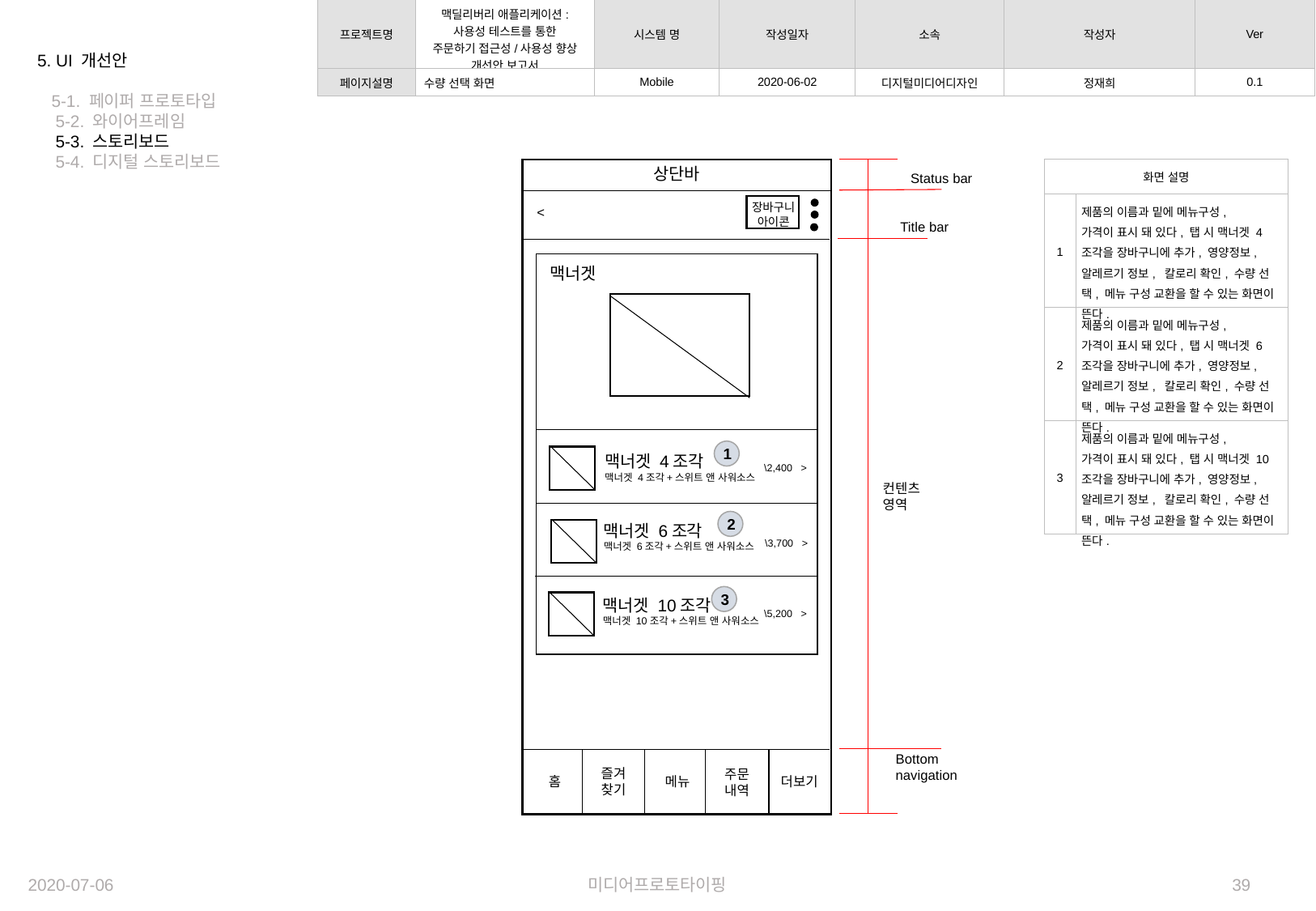

| 프로젝트명 | 맥딜리버리 애플리케이션: 사용성 테스트를 통한 주문하기 접근성/사용성 향상 개선안 보고서 | 시스템 명 | 작성일자 | 소속 | 작성자 | Ver |
| --- | --- | --- | --- | --- | --- | --- |
| 페이지설명 | 수량 선택 화면 | Mobile | 2020-06-02 | 디지털미디어디자인 | 정재희 | 0.1 |
5. UI 개선안
   5-1. 페이퍼 프로토타입
   5-2. 와이어프레임
   5-3. 스토리보드
   5-4. 디지털 스토리보드
상단바

| 화면 설명 |  |
| --- | --- |
| 1 | 제품의 이름과 밑에 메뉴구성, 가격이 표시 돼 있다, 탭 시 맥너겟 4조각을 장바구니에 추가, 영양정보, 알레르기 정보, 칼로리 확인, 수량 선택, 메뉴 구성 교환을 할 수 있는 화면이 뜬다. |
| 2 | 제품의 이름과 밑에 메뉴구성, 가격이 표시 돼 있다, 탭 시 맥너겟 6조각을 장바구니에 추가, 영양정보, 알레르기 정보, 칼로리 확인, 수량 선택, 메뉴 구성 교환을 할 수 있는 화면이 뜬다. |
| 3 | 제품의 이름과 밑에 메뉴구성, 가격이 표시 돼 있다, 탭 시 맥너겟 10조각을 장바구니에 추가, 영양정보, 알레르기 정보, 칼로리 확인, 수량 선택, 메뉴 구성 교환을 할 수 있는 화면이 뜬다. |
Status bar
장바구니
아이콘

<

Title bar

맥너겟

1
맥너겟 4조각
맥너겟 4조각+스위트 앤 사워소스

\2,400   >
컨텐츠
영역
2
맥너겟 6조각
맥너겟 6조각+스위트 앤 사워소스

\3,700   >
3
맥너겟 10조각
맥너겟 10조각+스위트 앤 사워소스

\5,200   >
Bottom
navigation
즐겨
찾기
주문
내역
메뉴
더보기
홈